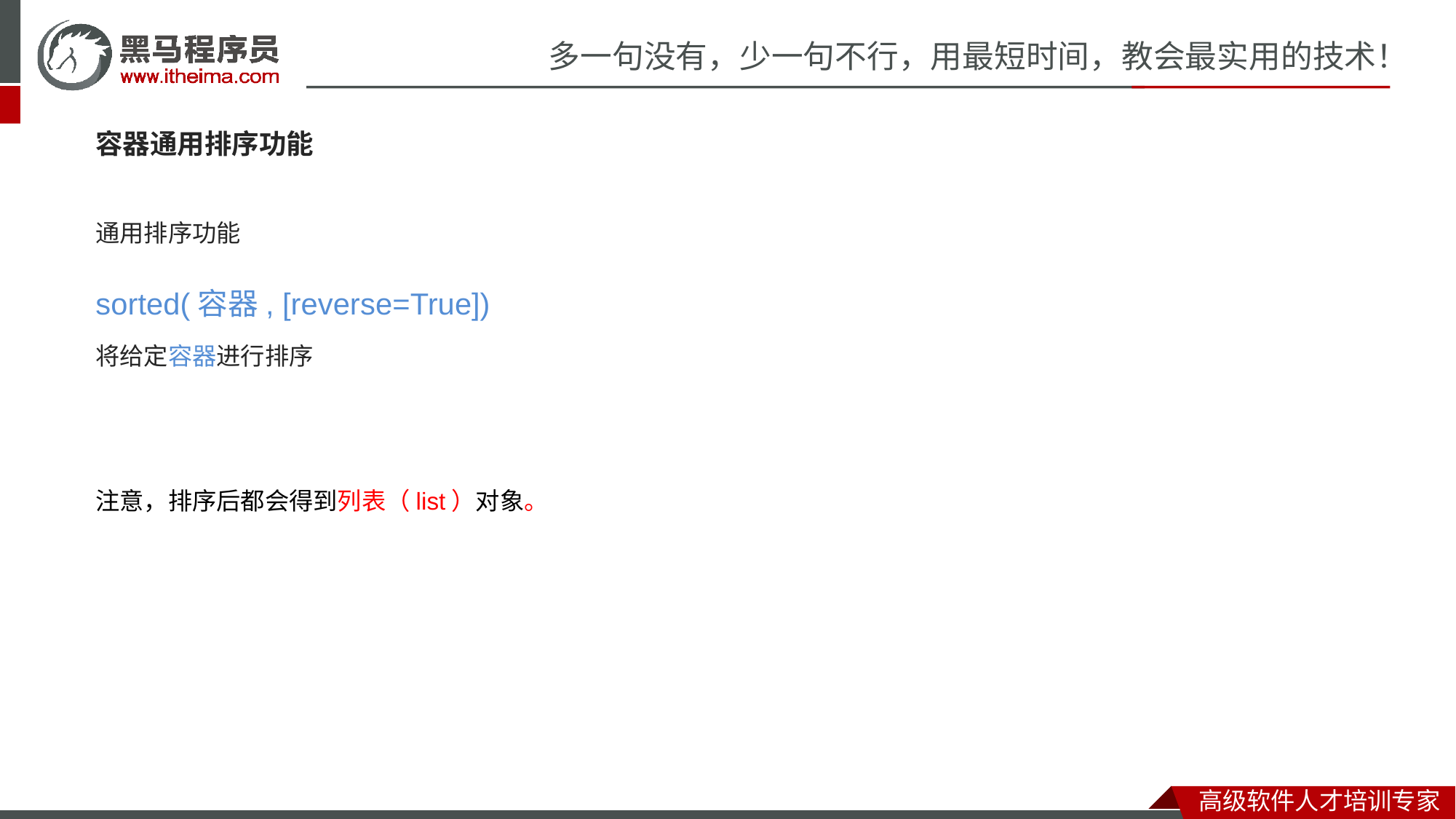

容器通用排序功能
通用排序功能
sorted(容器, [reverse=True])
将给定容器进行排序

注意，排序后都会得到列表（list）对象。